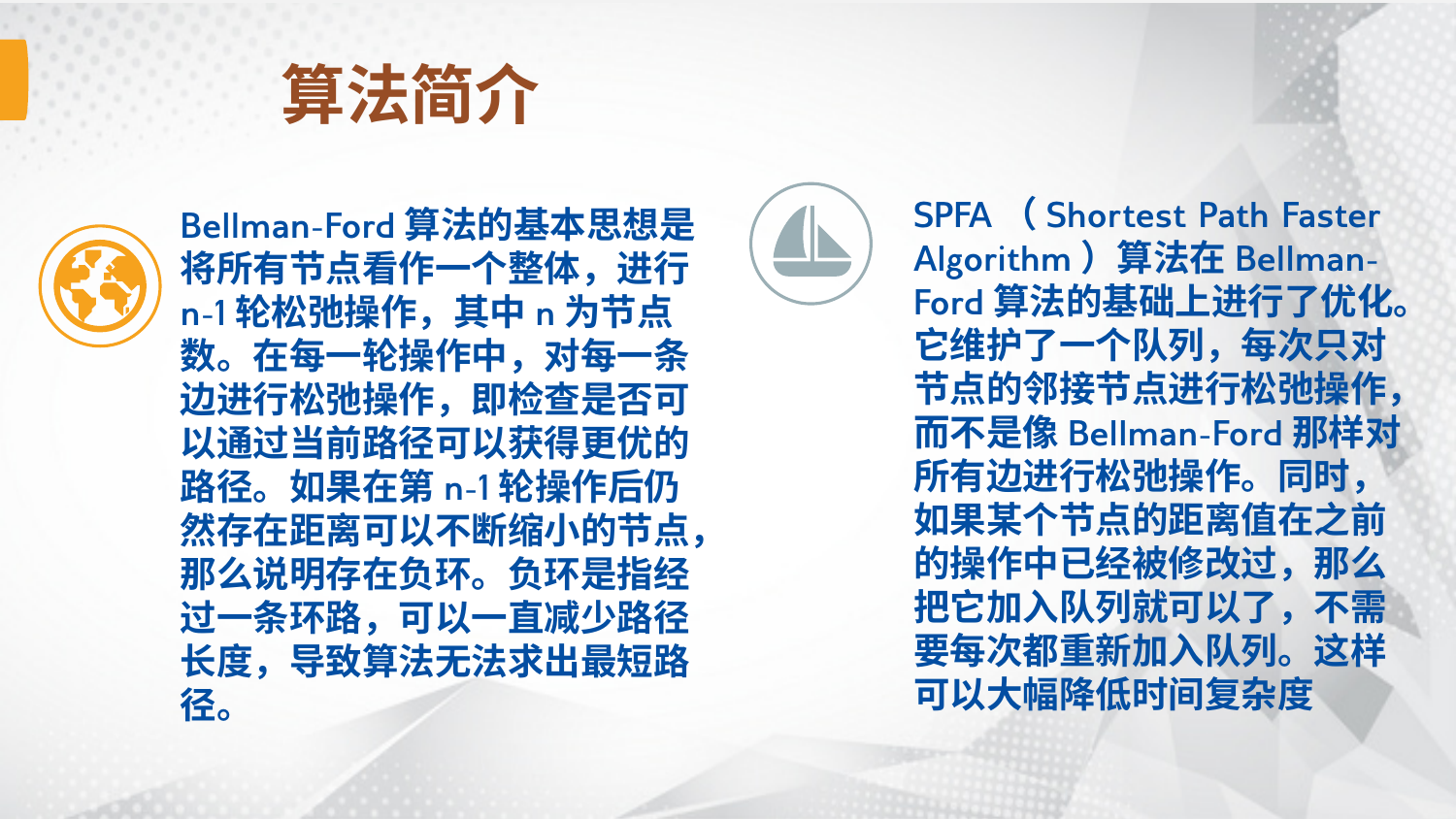

算法简介

SPFA（Shortest Path Faster Algorithm）算法在Bellman-Ford算法的基础上进行了优化。它维护了一个队列，每次只对节点的邻接节点进行松弛操作，而不是像Bellman-Ford那样对所有边进行松弛操作。同时，如果某个节点的距离值在之前的操作中已经被修改过，那么把它加入队列就可以了，不需要每次都重新加入队列。这样可以大幅降低时间复杂度
Bellman-Ford算法的基本思想是将所有节点看作一个整体，进行n-1轮松弛操作，其中n为节点数。在每一轮操作中，对每一条边进行松弛操作，即检查是否可以通过当前路径可以获得更优的路径。如果在第n-1轮操作后仍然存在距离可以不断缩小的节点，那么说明存在负环。负环是指经过一条环路，可以一直减少路径长度，导致算法无法求出最短路径。